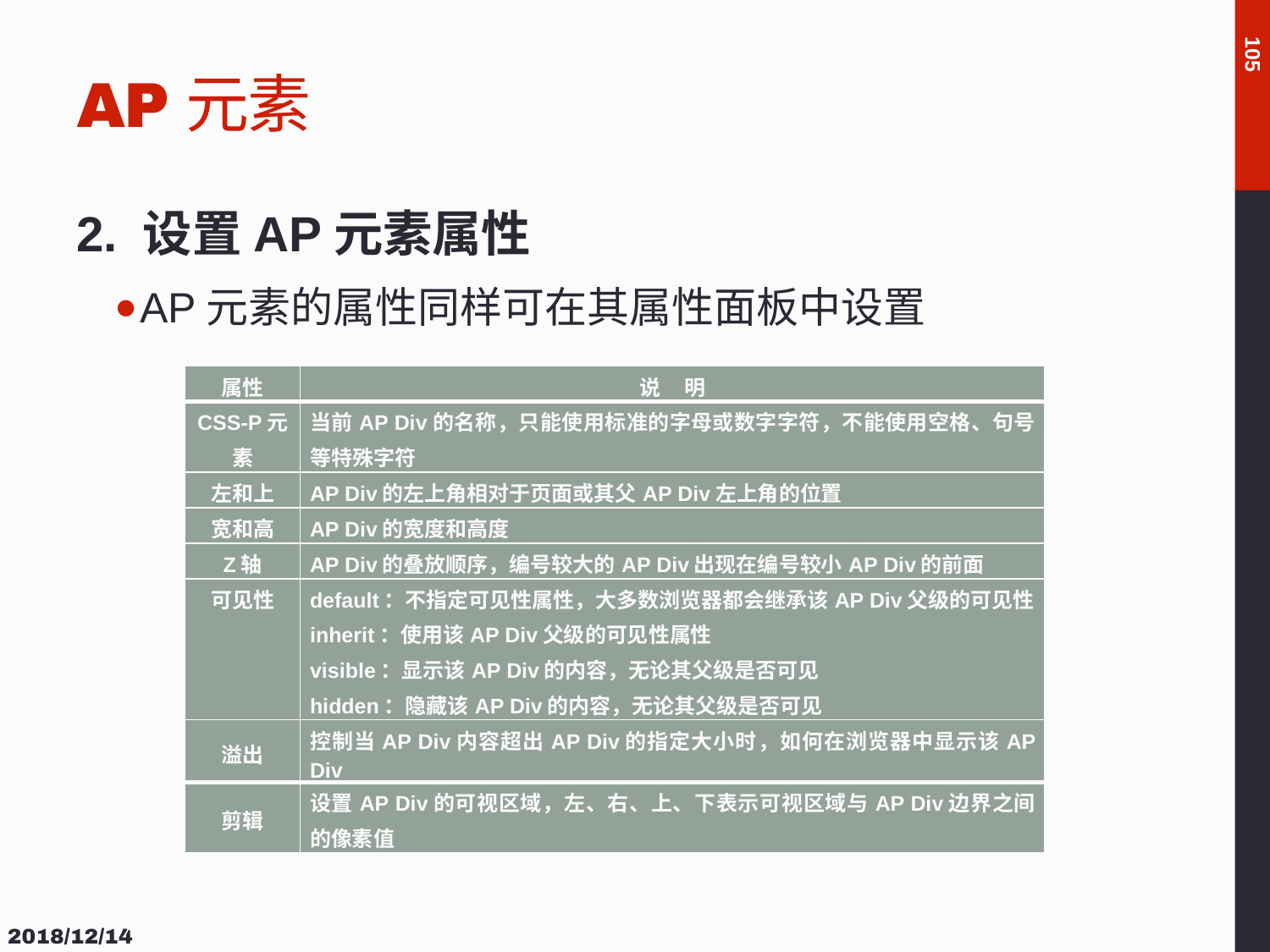

# AP元素
105
2. 设置AP元素属性
AP元素的属性同样可在其属性面板中设置
| 属性 | 说 明 |
| --- | --- |
| CSS-P元素 | 当前AP Div的名称，只能使用标准的字母或数字字符，不能使用空格、句号等特殊字符 |
| 左和上 | AP Div的左上角相对于页面或其父AP Div左上角的位置 |
| 宽和高 | AP Div的宽度和高度 |
| Z轴 | AP Div的叠放顺序，编号较大的AP Div出现在编号较小AP Div的前面 |
| 可见性 | default：不指定可见性属性，大多数浏览器都会继承该AP Div父级的可见性 inherit：使用该AP Div父级的可见性属性 visible：显示该AP Div的内容，无论其父级是否可见 hidden：隐藏该AP Div的内容，无论其父级是否可见 |
| 溢出 | 控制当AP Div内容超出AP Div的指定大小时，如何在浏览器中显示该AP Div |
| 剪辑 | 设置AP Div的可视区域，左、右、上、下表示可视区域与AP Div边界之间的像素值 |
2018/12/14